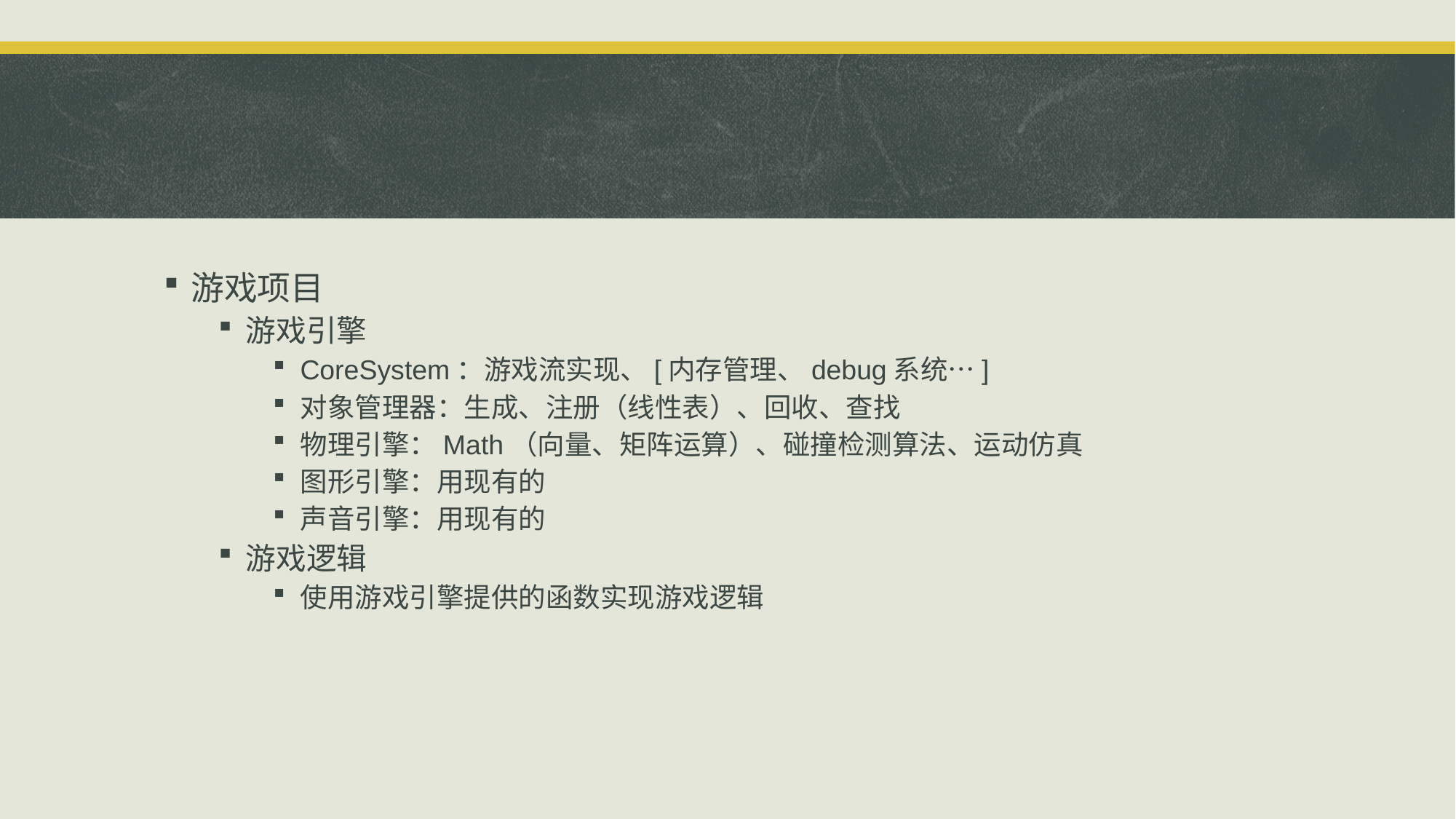

#
游戏项目
游戏引擎
CoreSystem：游戏流实现、[内存管理、debug系统…]
对象管理器：生成、注册（线性表）、回收、查找
物理引擎：Math（向量、矩阵运算）、碰撞检测算法、运动仿真
图形引擎：用现有的
声音引擎：用现有的
游戏逻辑
使用游戏引擎提供的函数实现游戏逻辑